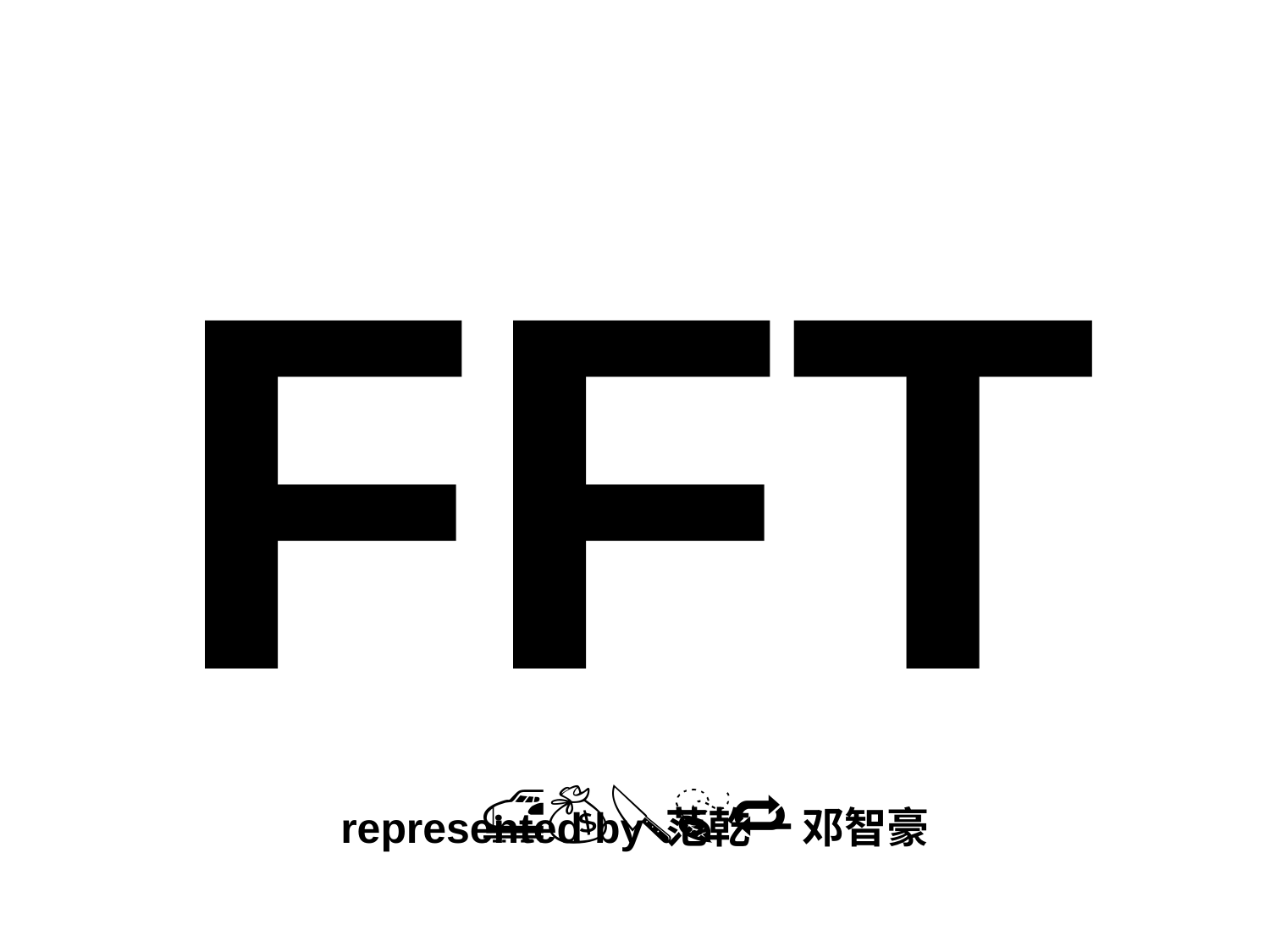

# FFT 🚅💰🔪🍃🔁

represented by 范乾一 邓智豪